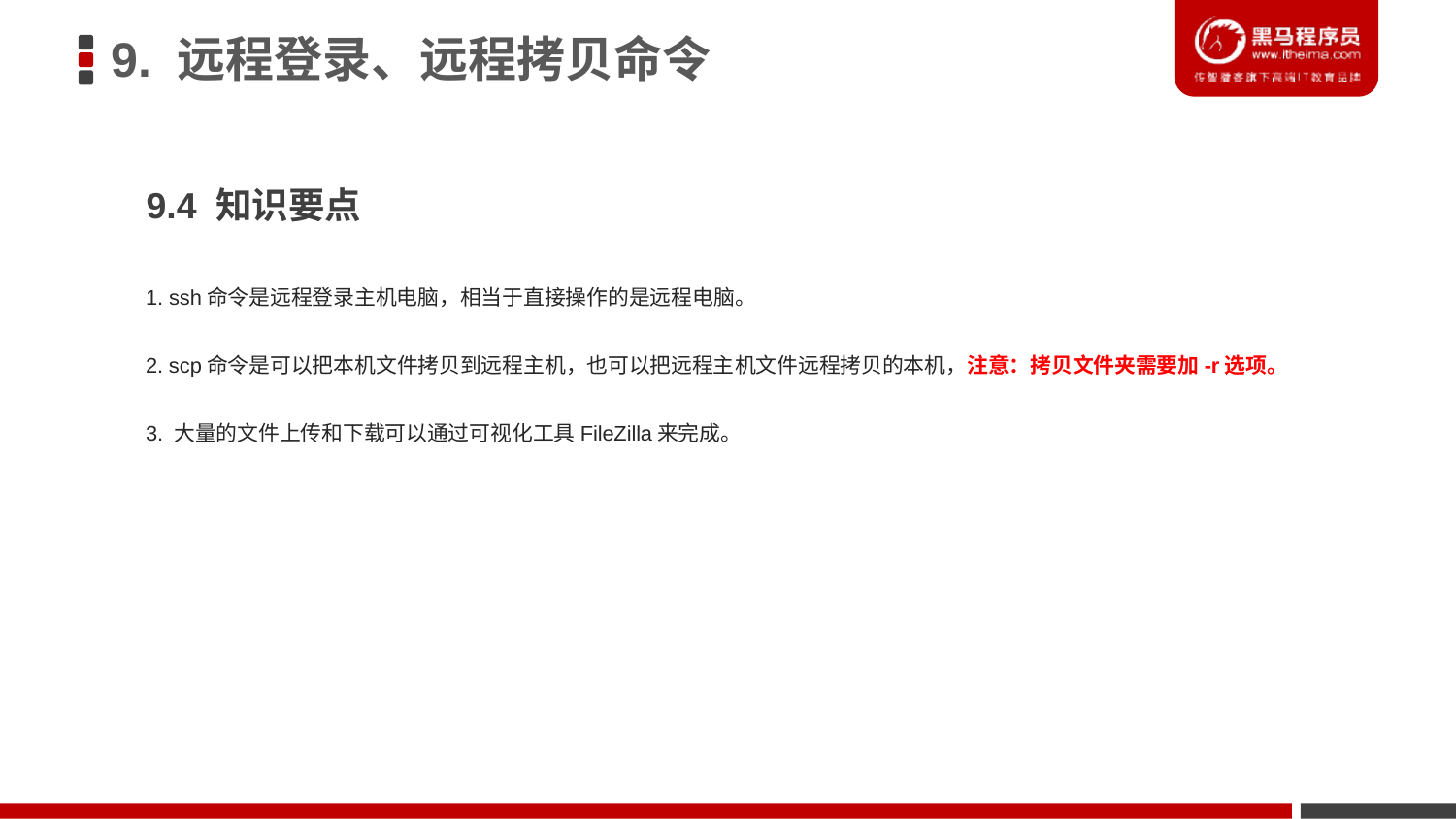

9. 远程登录、远程拷贝命令
9.4 知识要点
1. ssh命令是远程登录主机电脑，相当于直接操作的是远程电脑。
2. scp命令是可以把本机文件拷贝到远程主机，也可以把远程主机文件远程拷贝的本机，注意：拷贝文件夹需要加-r选项。
3. 大量的文件上传和下载可以通过可视化工具FileZilla来完成。